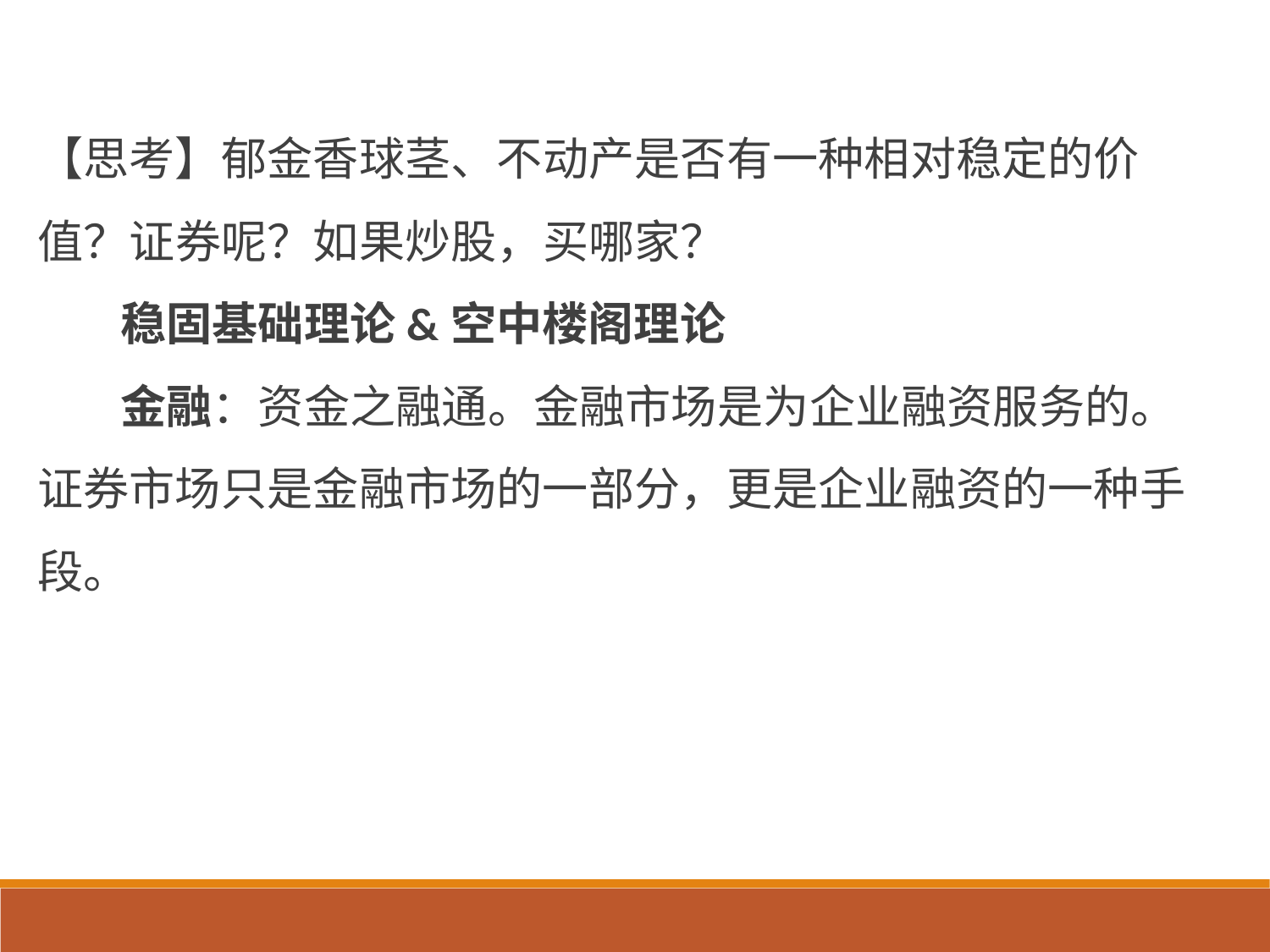

# 【思考】郁金香球茎、不动产是否有一种相对稳定的价值？证券呢？如果炒股，买哪家？ 稳固基础理论&空中楼阁理论 金融：资金之融通。金融市场是为企业融资服务的。证券市场只是金融市场的一部分，更是企业融资的一种手段。